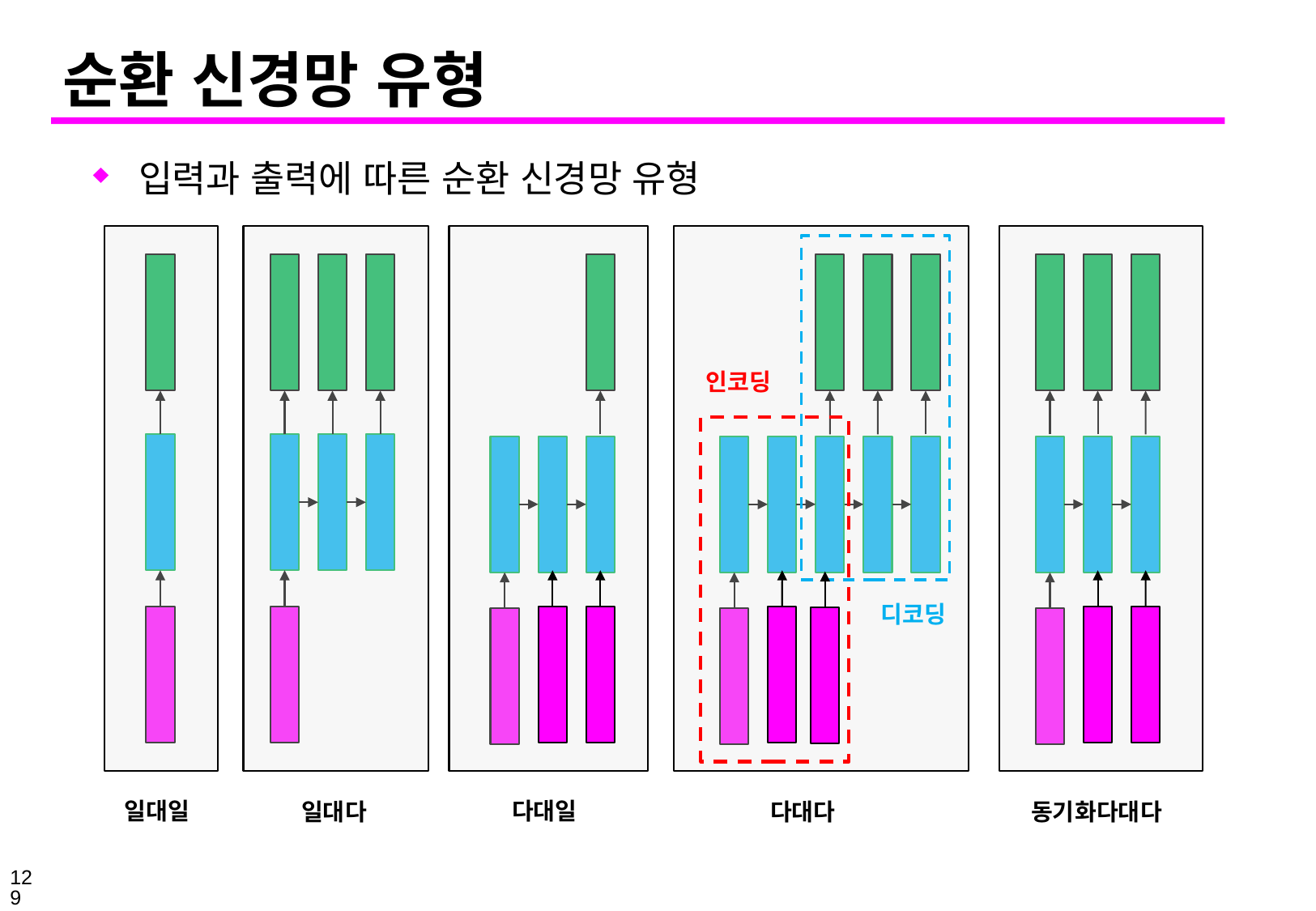

# 순환 신경망 유형
입력과 출력에 따른 순환 신경망 유형

인코딩

디코딩

다대일
일대일
일대다
다대다
동기화다대다
129